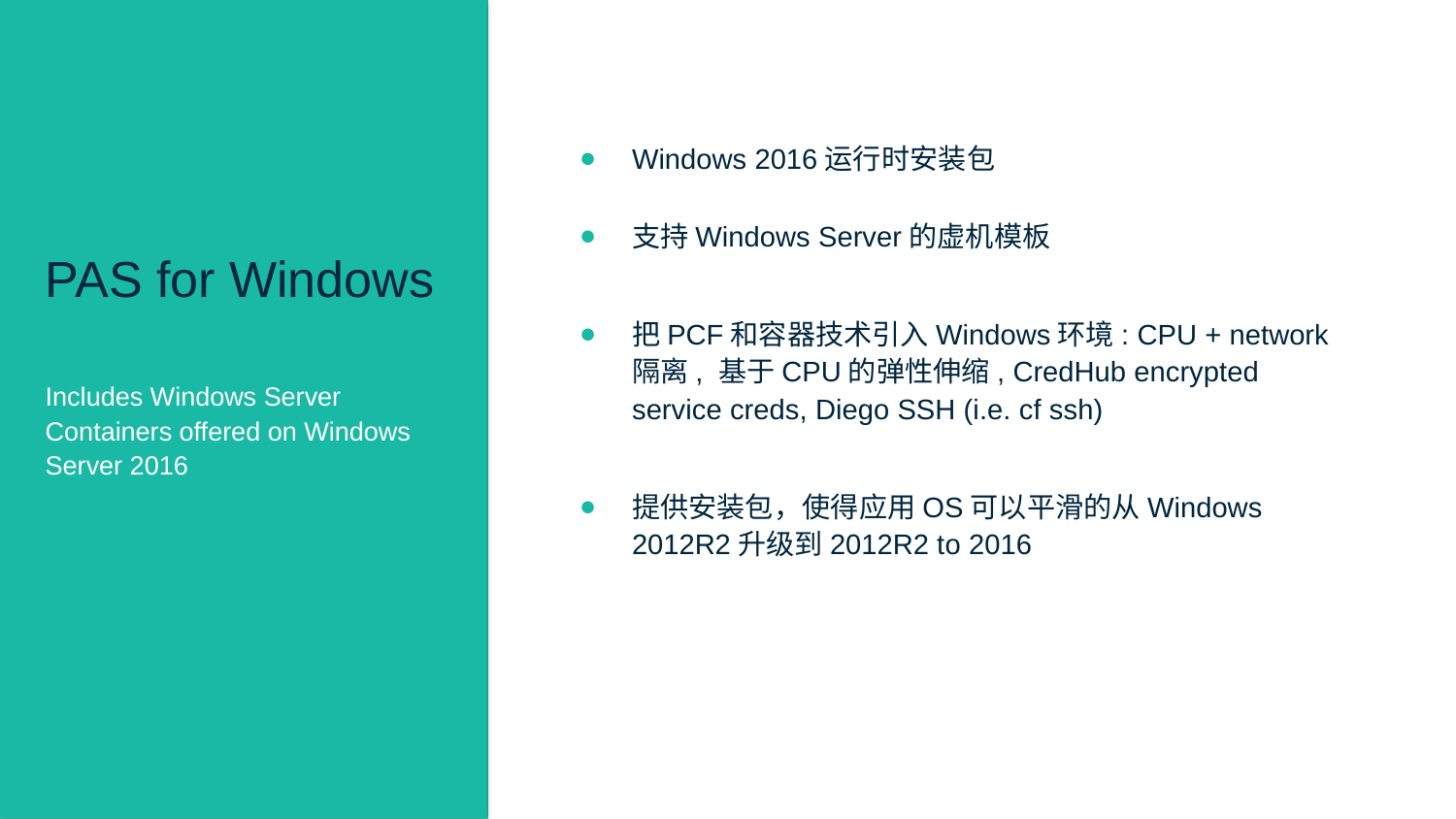

# PAS for Windows
Windows 2016运行时安装包
支持Windows Server的虚机模板
把PCF和容器技术引入Windows环境: CPU + network隔离, 基于CPU的弹性伸缩, CredHub encrypted service creds, Diego SSH (i.e. cf ssh)
提供安装包，使得应用OS可以平滑的从Windows 2012R2升级到2012R2 to 2016
Includes Windows Server Containers offered on Windows Server 2016